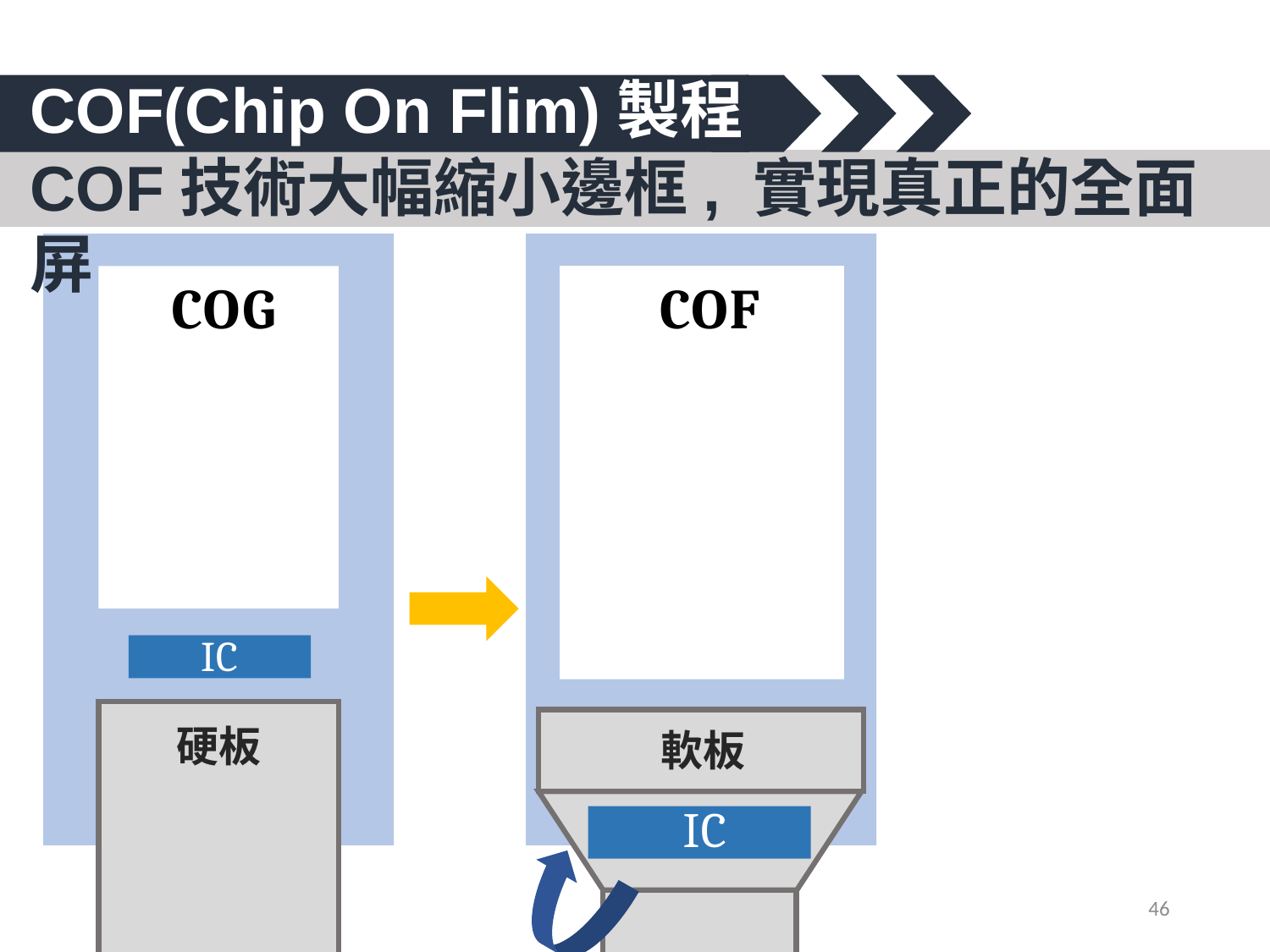

COF(Chip On Flim)製程
COF技術大幅縮小邊框, 實現真正的全面屏

   COF
   COG

IC

    硬板
    軟板
IC

46